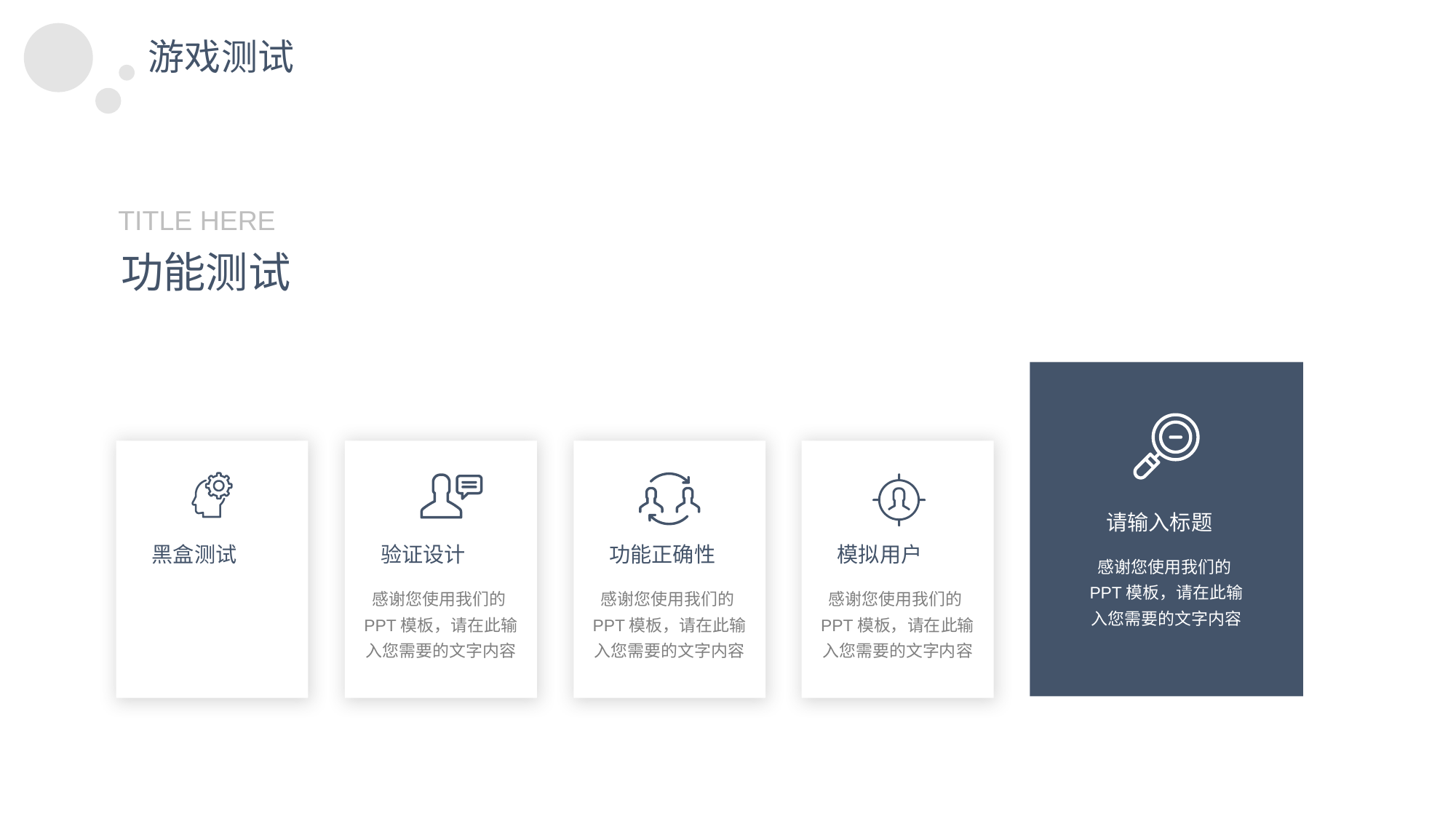

游戏测试
https://www.ypppt.com/
TITLE HERE
功能测试

请输入标题
黑盒测试
验证设计
功能正确性
模拟用户
感谢您使用我们的PPT模板，请在此输入您需要的文字内容
感谢您使用我们的PPT模板，请在此输入您需要的文字内容
感谢您使用我们的PPT模板，请在此输入您需要的文字内容
感谢您使用我们的PPT模板，请在此输入您需要的文字内容